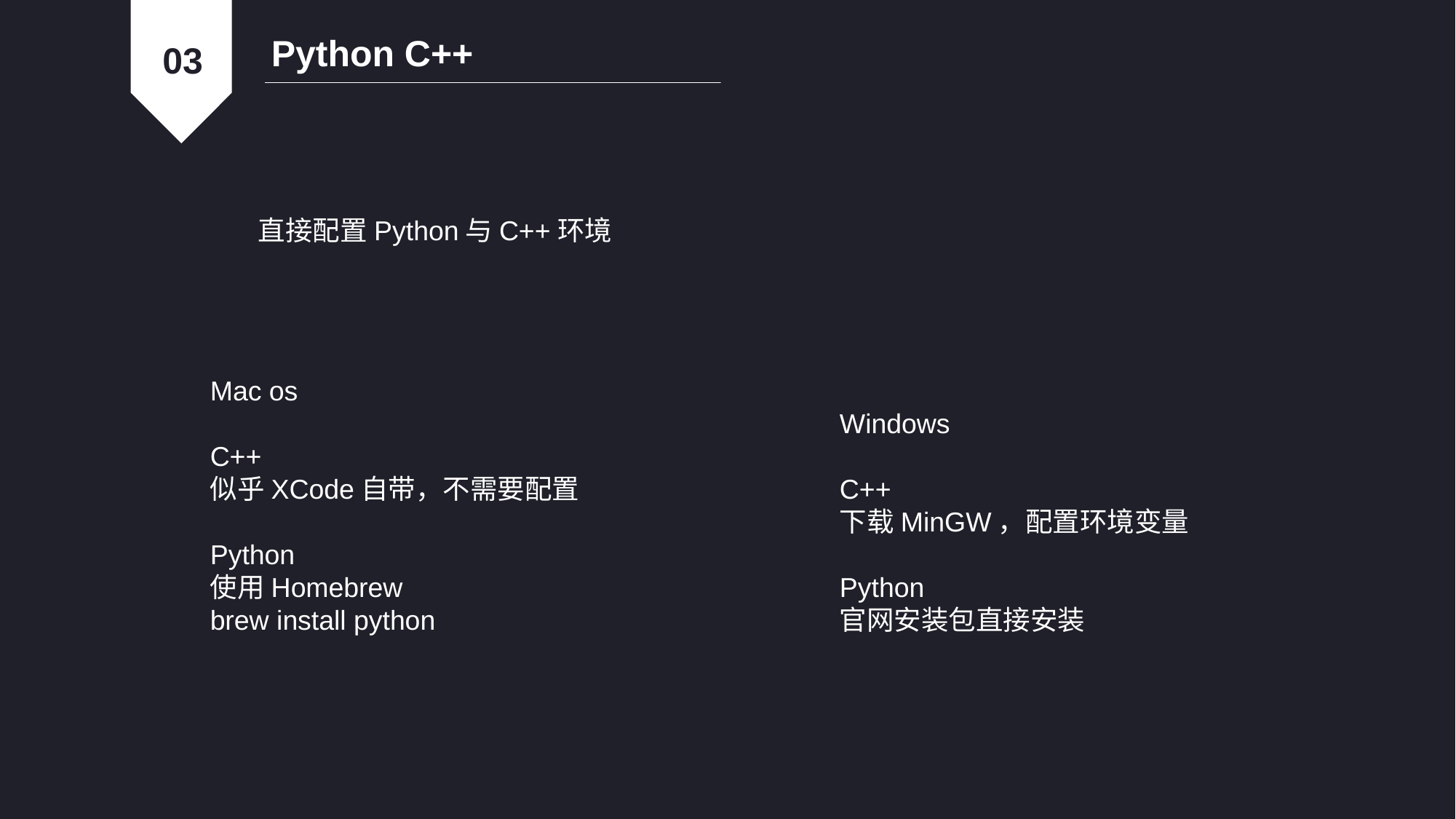

Python C++
03
直接配置Python与C++环境
Mac os

C++
似乎XCode自带，不需要配置

Python
使用Homebrew
brew install python
Windows

C++
下载MinGW，配置环境变量

Python
官网安装包直接安装